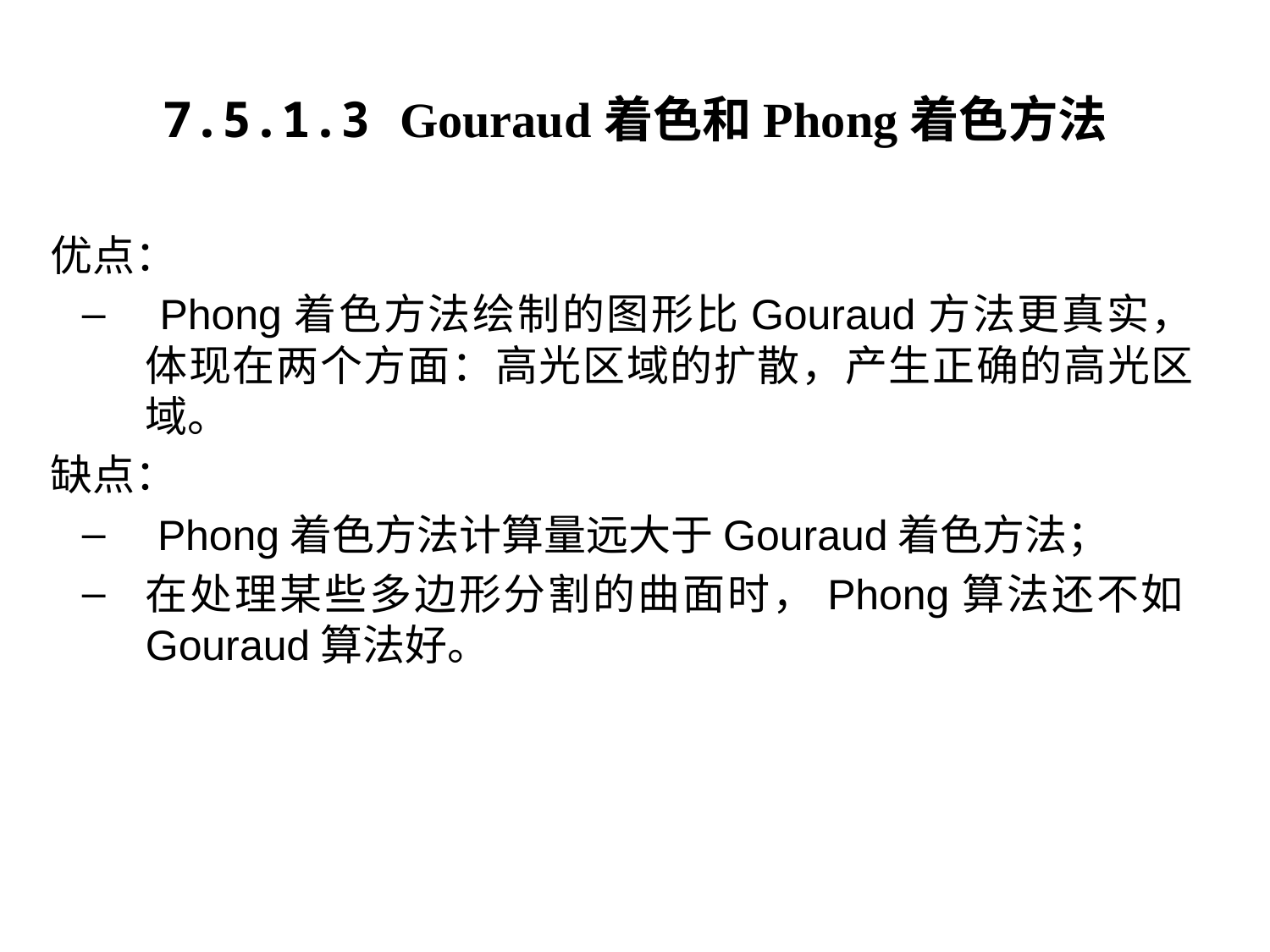

# 7.5.1.3 Gouraud着色和Phong着色方法
优点：
 Phong着色方法绘制的图形比Gouraud方法更真实，体现在两个方面：高光区域的扩散，产生正确的高光区域。
缺点：
 Phong着色方法计算量远大于Gouraud着色方法；
在处理某些多边形分割的曲面时，Phong算法还不如Gouraud算法好。